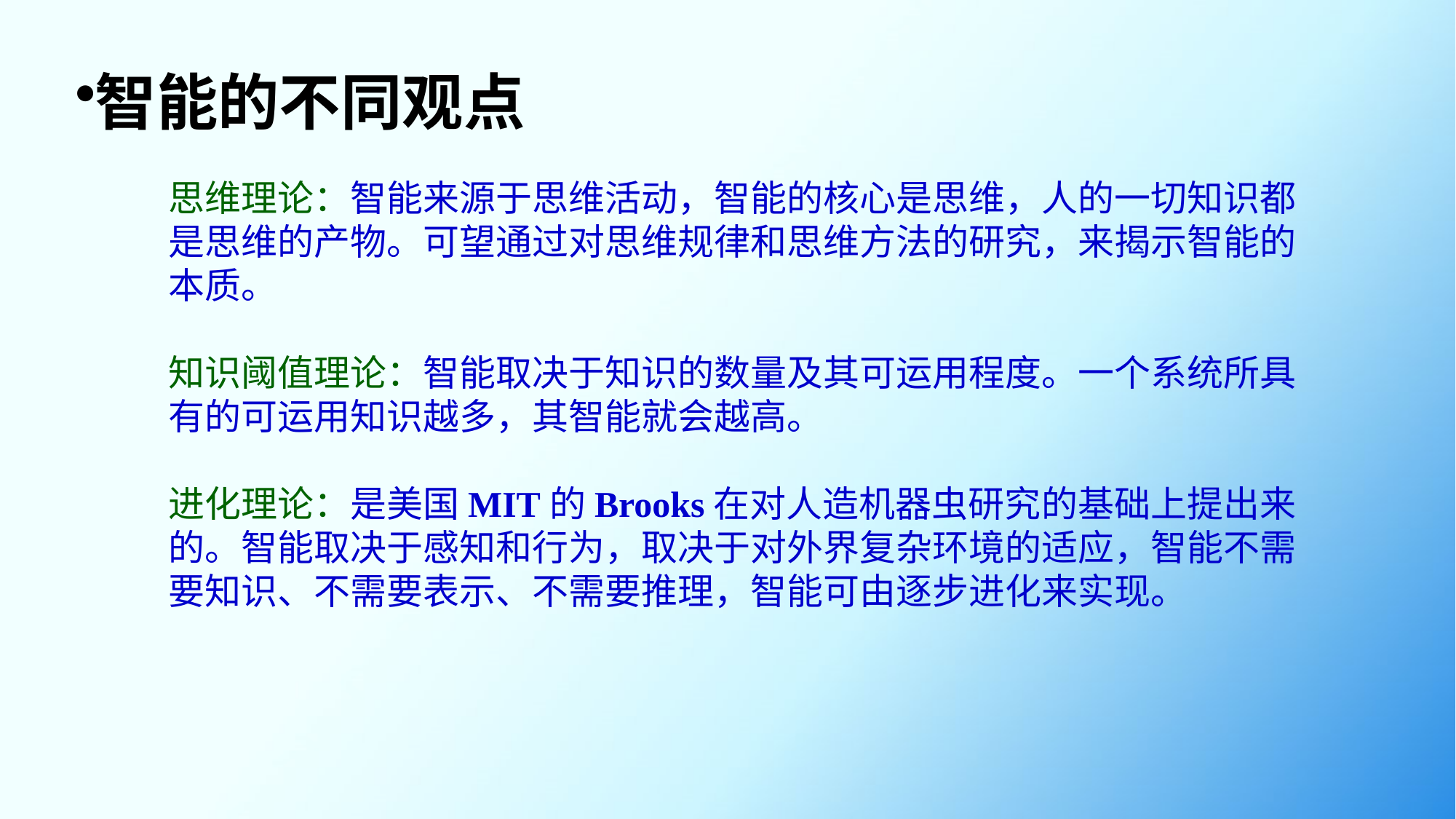

智能的不同观点
思维理论：智能来源于思维活动，智能的核心是思维，人的一切知识都是思维的产物。可望通过对思维规律和思维方法的研究，来揭示智能的本质。

知识阈值理论：智能取决于知识的数量及其可运用程度。一个系统所具有的可运用知识越多，其智能就会越高。

进化理论：是美国MIT的Brooks在对人造机器虫研究的基础上提出来的。智能取决于感知和行为，取决于对外界复杂环境的适应，智能不需要知识、不需要表示、不需要推理，智能可由逐步进化来实现。